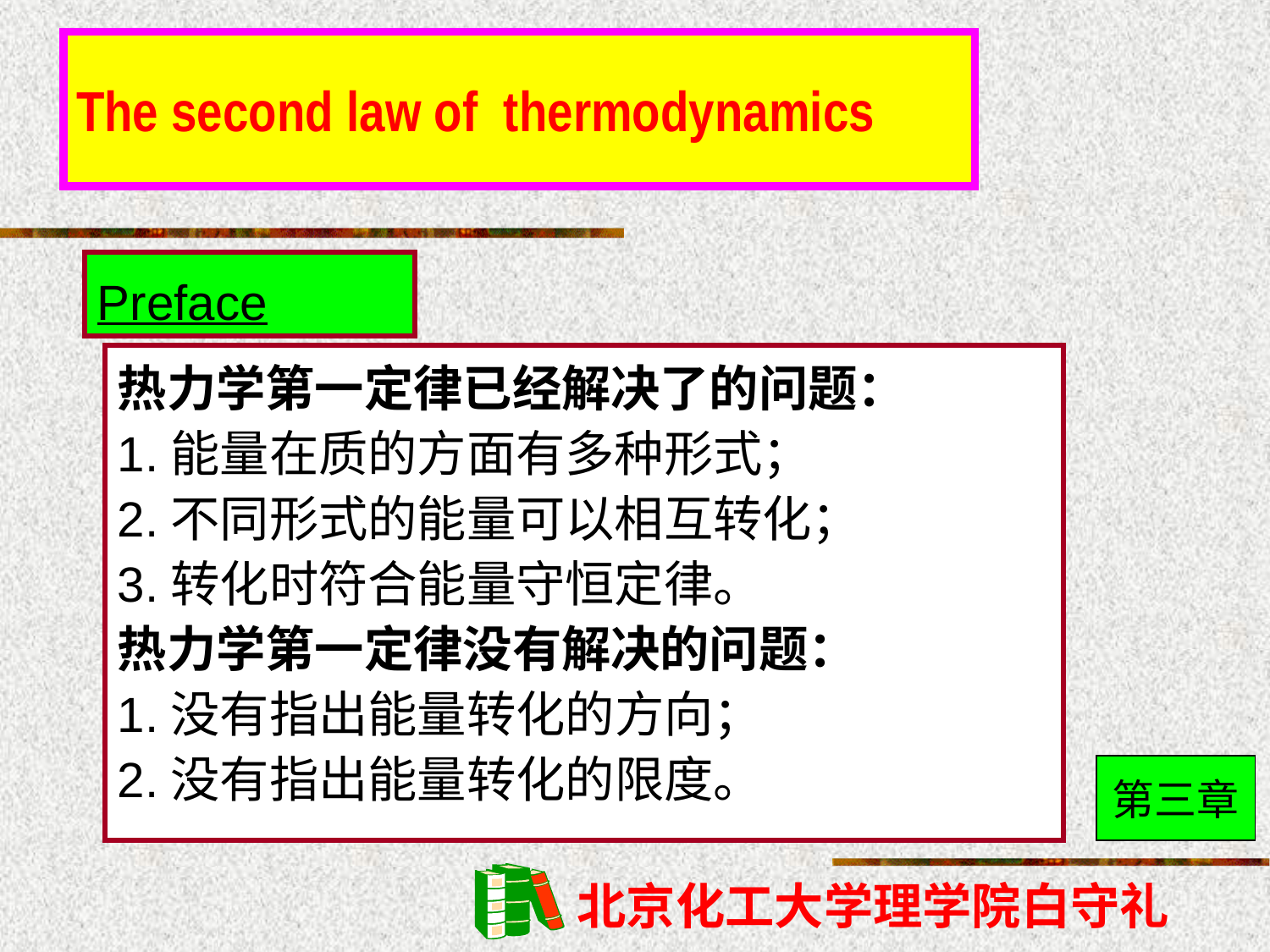

# The second law of  thermodynamics
Preface
热力学第一定律已经解决了的问题：
1.能量在质的方面有多种形式；
2.不同形式的能量可以相互转化；
3.转化时符合能量守恒定律。
热力学第一定律没有解决的问题：
1.没有指出能量转化的方向；
2.没有指出能量转化的限度。
第三章